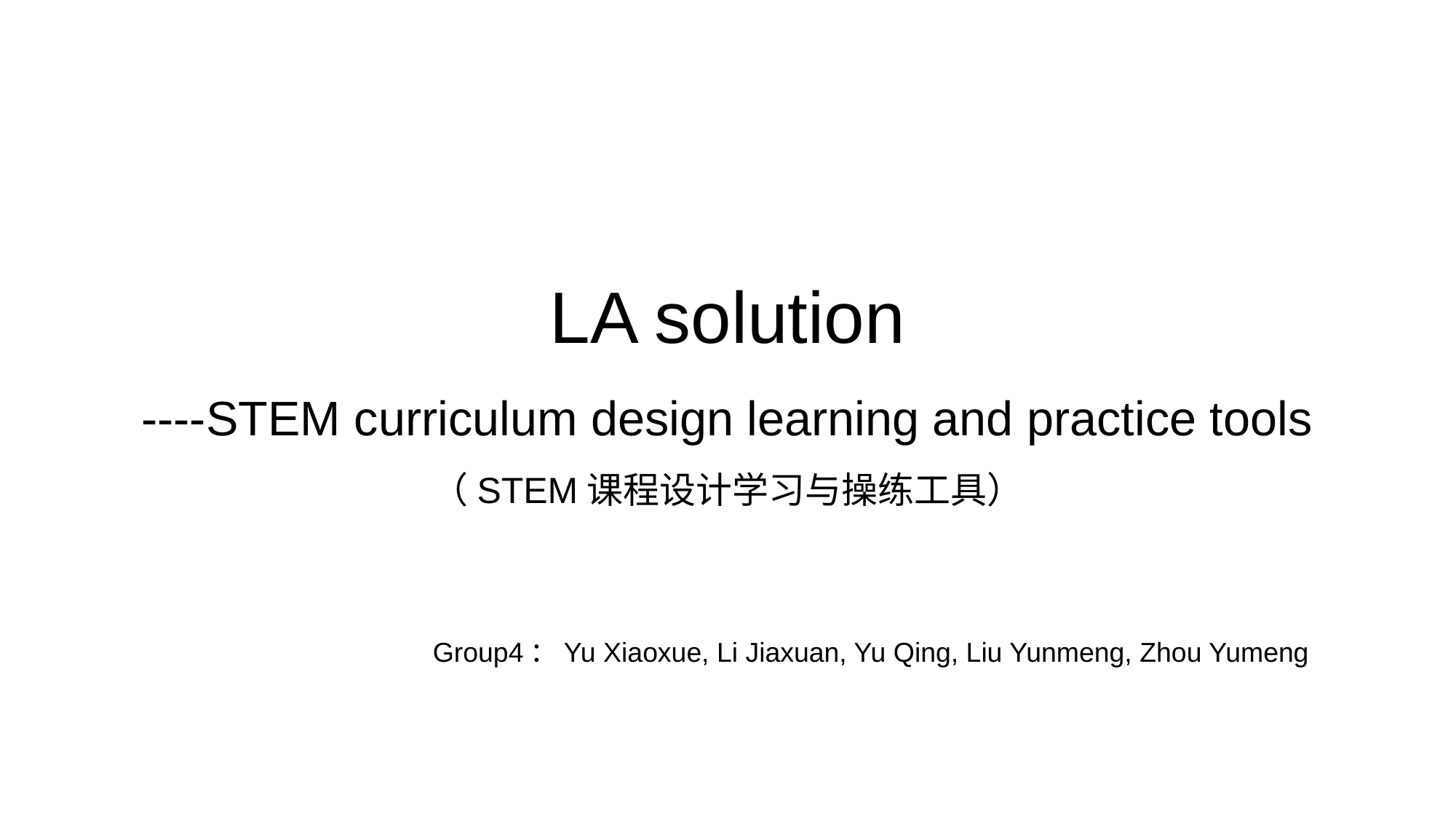

LA solution
----STEM curriculum design learning and practice tools
（STEM课程设计学习与操练工具）
Group4：Yu Xiaoxue, Li Jiaxuan, Yu Qing, Liu Yunmeng, Zhou Yumeng